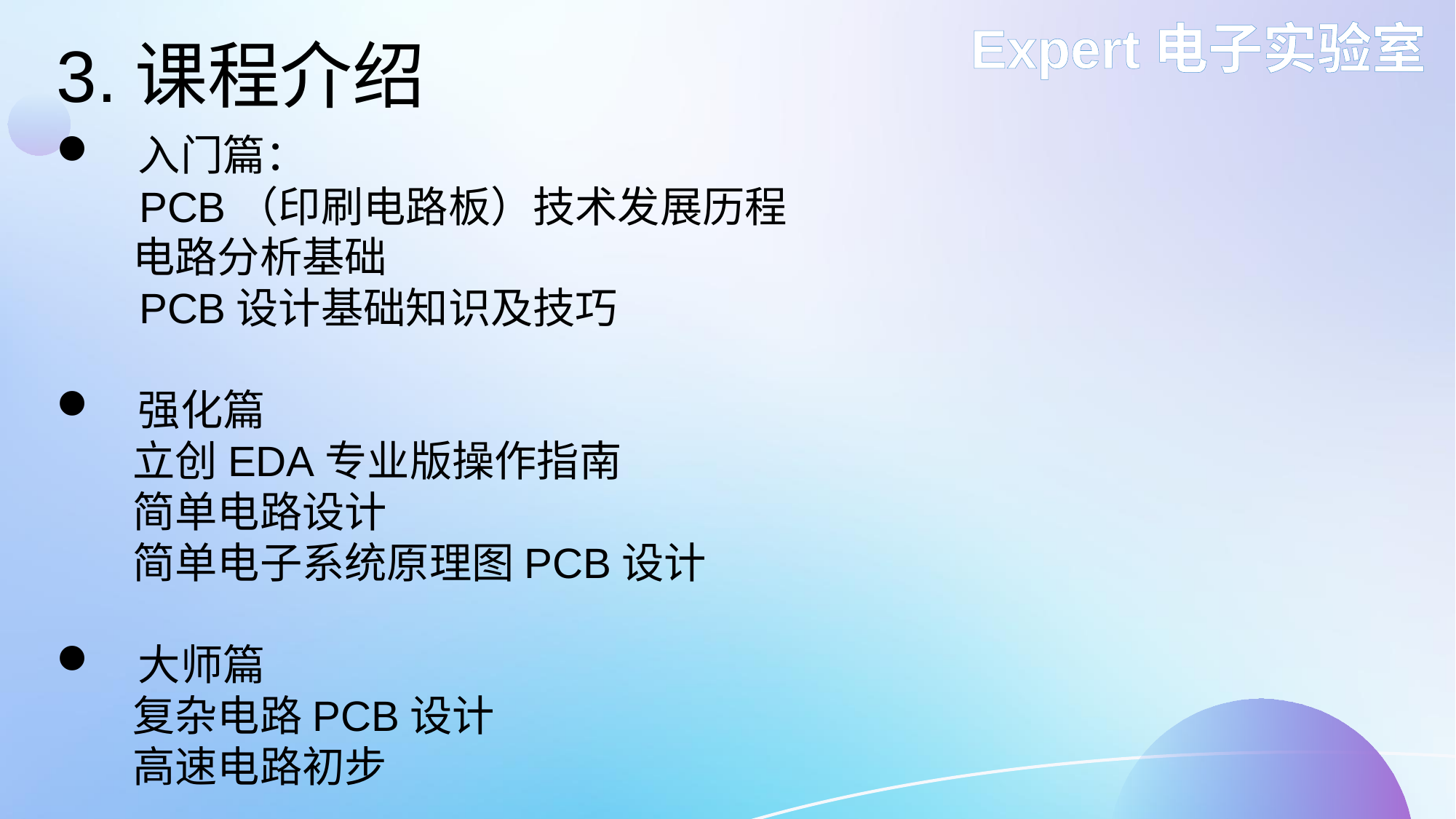

3.课程介绍
入门篇：
       PCB（印刷电路板）技术发展历程
       电路分析基础
       PCB设计基础知识及技巧

强化篇
       立创EDA专业版操作指南
       简单电路设计
       简单电子系统原理图PCB设计

大师篇
       复杂电路PCB设计
       高速电路初步